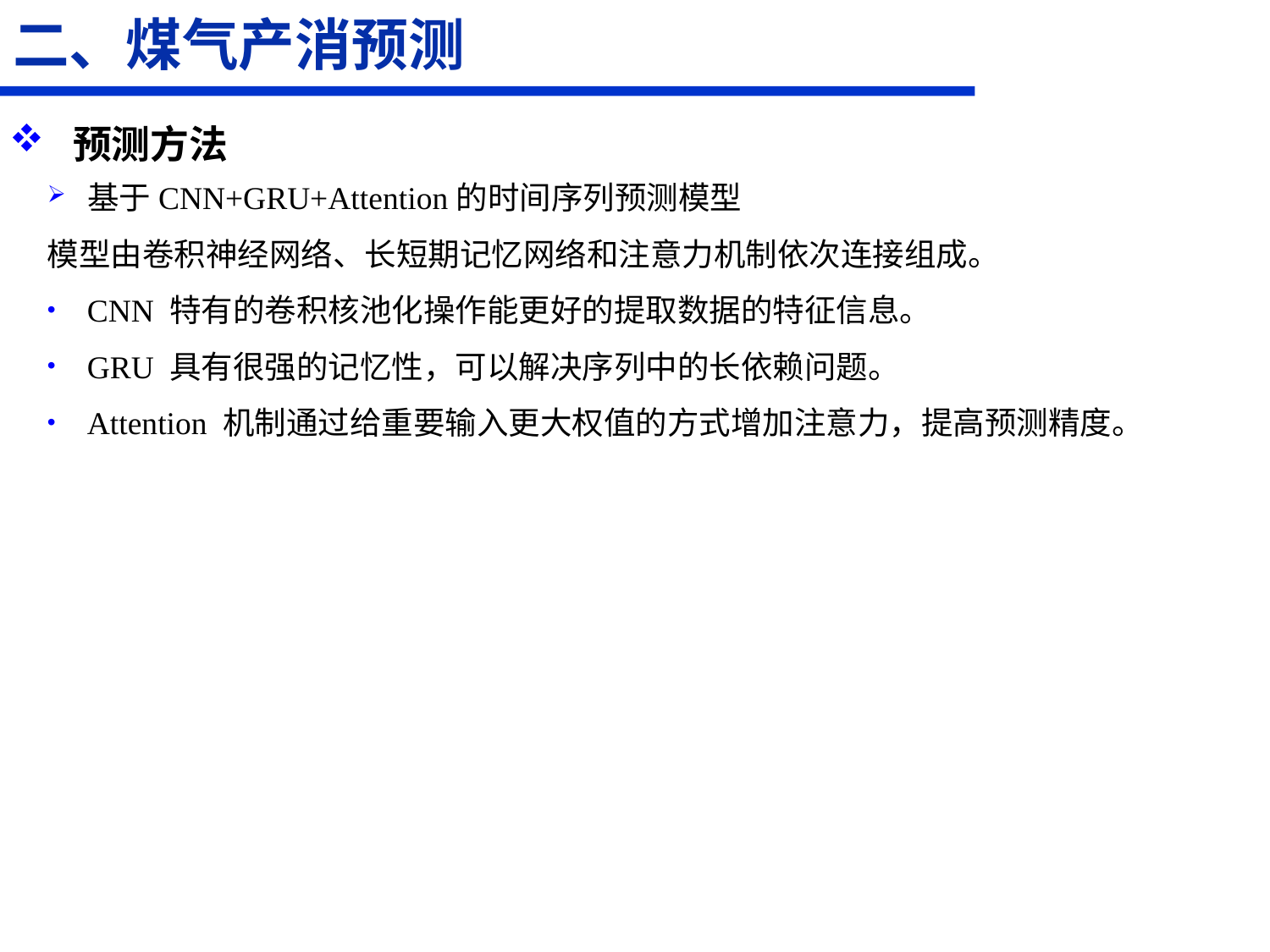

二、煤气产消预测
预测方法
基于CNN+GRU+Attention的时间序列预测模型
模型由卷积神经网络、长短期记忆网络和注意力机制依次连接组成。
CNN 特有的卷积核池化操作能更好的提取数据的特征信息。
GRU 具有很强的记忆性，可以解决序列中的长依赖问题。
Attention 机制通过给重要输入更大权值的方式增加注意力，提高预测精度。

4